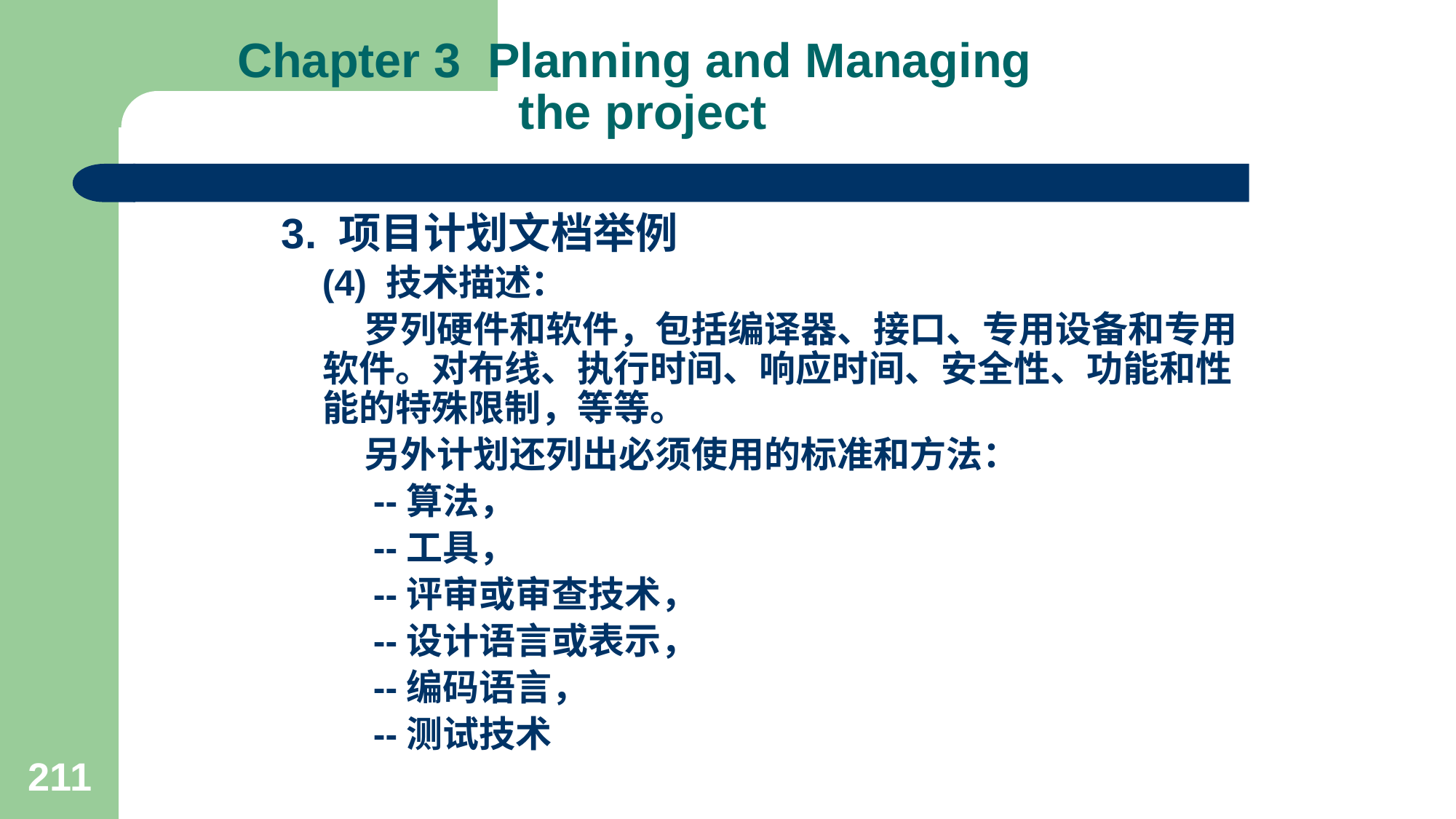

# Chapter 3  Planning and Managing the project
3. 项目计划文档举例
    (4) 技术描述：
         罗列硬件和软件，包括编译器、接口、专用设备和专用软件。对布线、执行时间、响应时间、安全性、功能和性能的特殊限制，等等。
         另外计划还列出必须使用的标准和方法：
         --算法，
         --工具，
         --评审或审查技术，
         --设计语言或表示，
         --编码语言，
         --测试技术
211